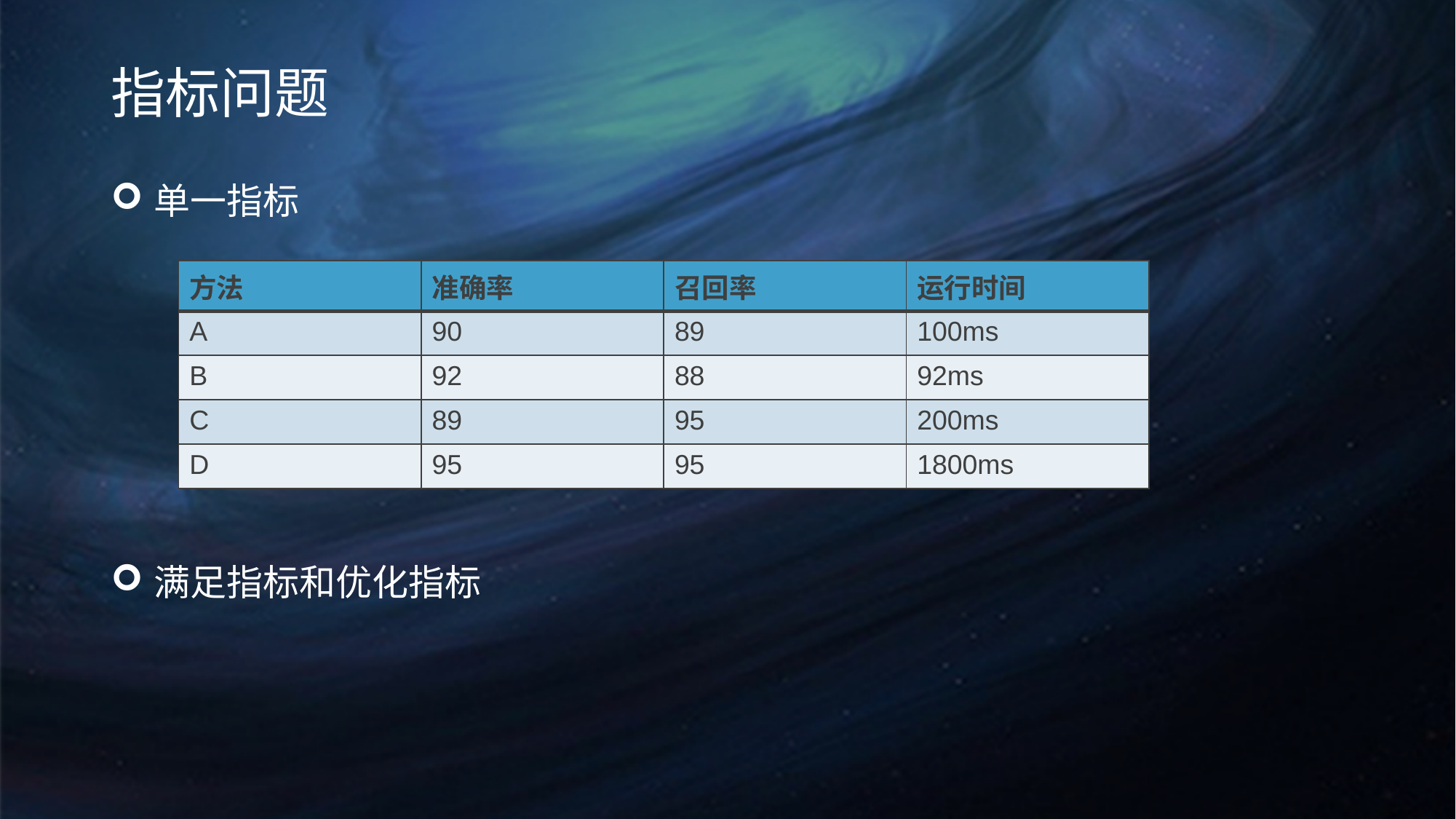

# 指标问题
单一指标

满足指标和优化指标
| 方法 | 准确率 | 召回率 | 运行时间 |
| --- | --- | --- | --- |
| A | 90 | 89 | 100ms |
| B | 92 | 88 | 92ms |
| C | 89 | 95 | 200ms |
| D | 95 | 95 | 1800ms |